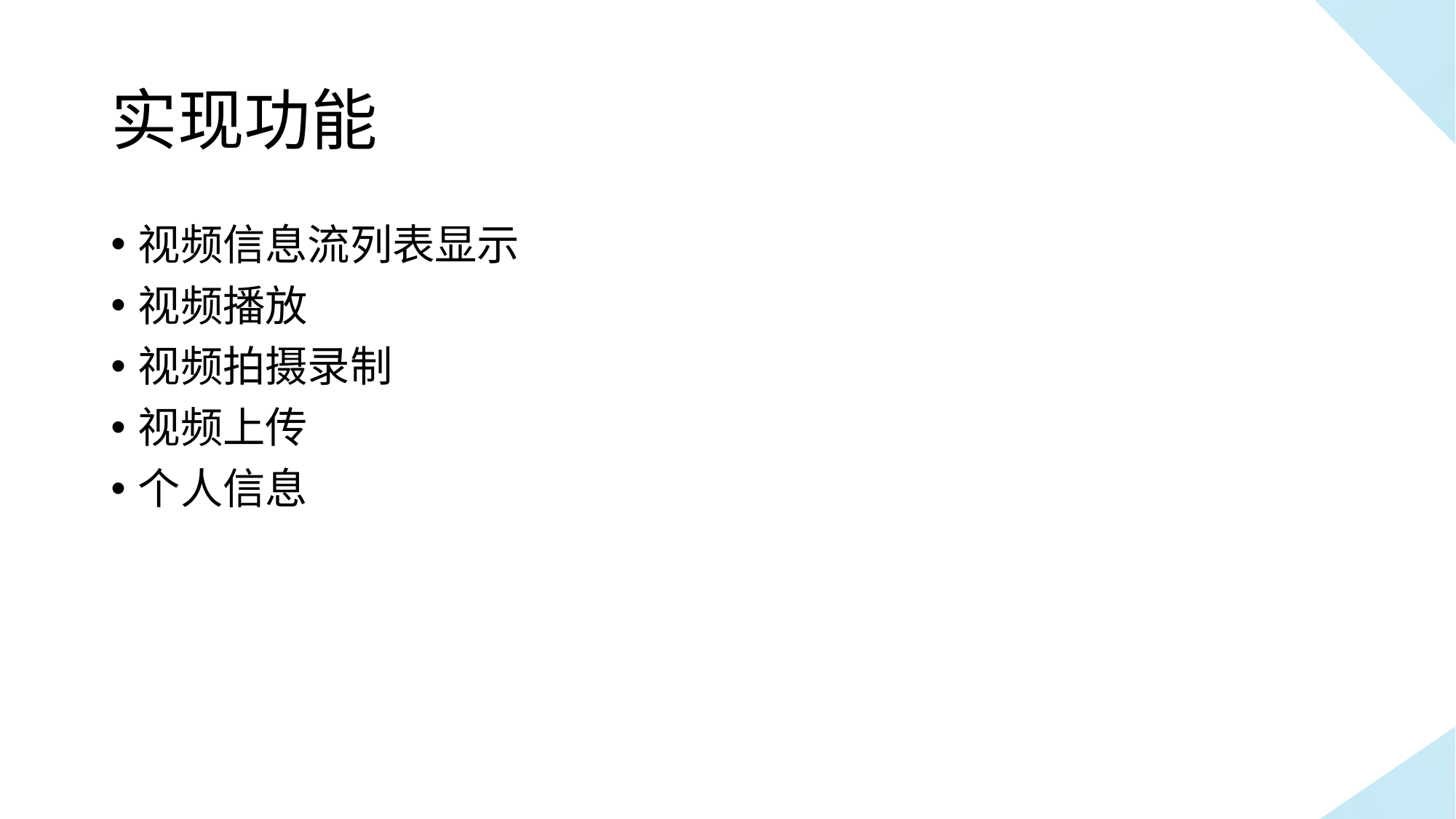

# 实现功能
视频信息流列表显示
视频播放
视频拍摄录制
视频上传
个人信息